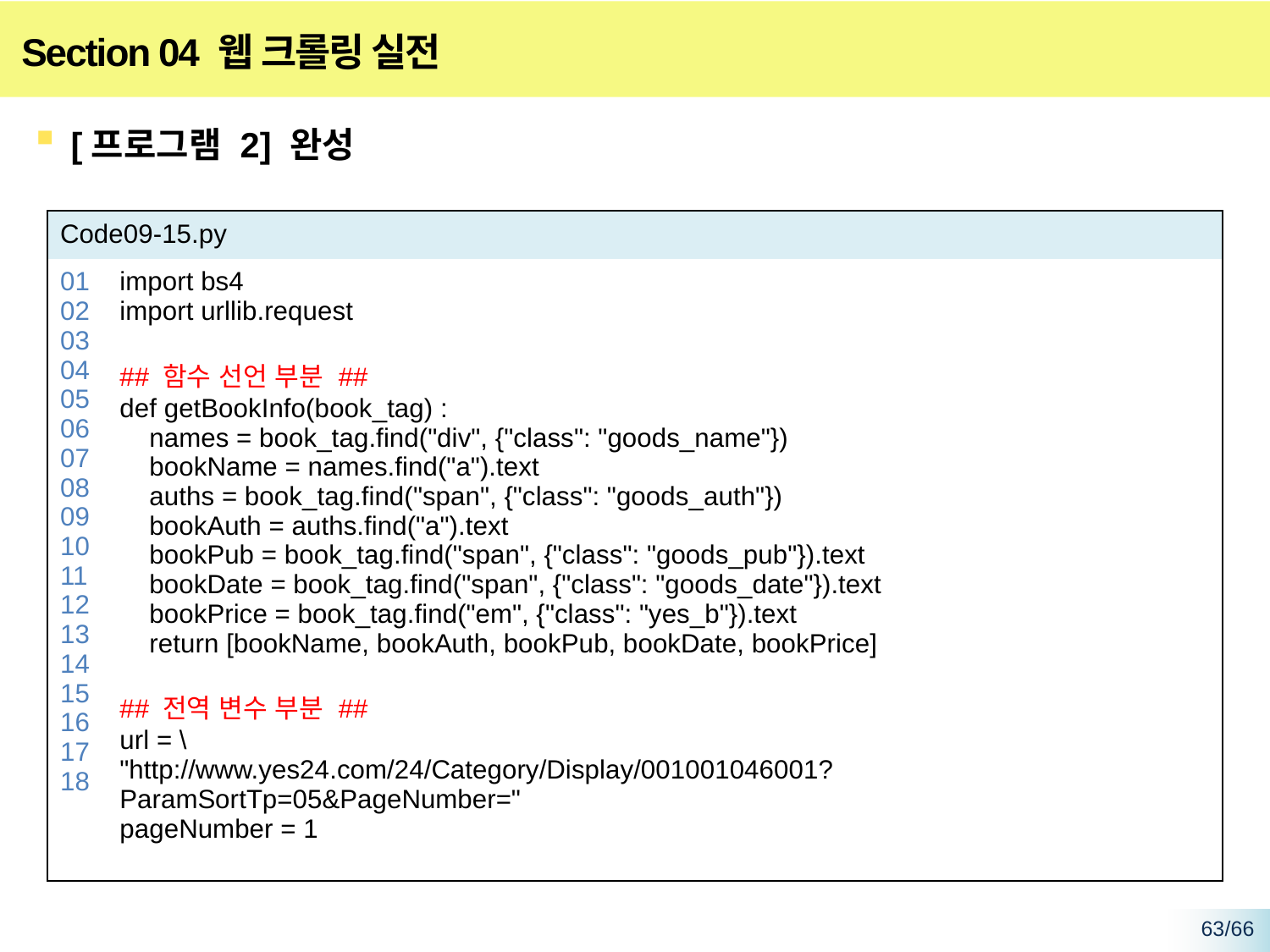

# Section 04 웹 크롤링 실전
[프로그램 2] 완성

| Code09-15.py |  |
| --- | --- |
| 01 02 03 04 05 06 07 08 09 10 11 12 13 14 15 16 17 18 | import bs4 import urllib.request ## 함수 선언 부분 ## def getBookInfo(book\_tag) : names = book\_tag.find("div", {"class": "goods\_name"}) bookName = names.find("a").text auths = book\_tag.find("span", {"class": "goods\_auth"}) bookAuth = auths.find("a").text bookPub = book\_tag.find("span", {"class": "goods\_pub"}).text bookDate = book\_tag.find("span", {"class": "goods\_date"}).text bookPrice = book\_tag.find("em", {"class": "yes\_b"}).text return [bookName, bookAuth, bookPub, bookDate, bookPrice] ## 전역 변수 부분 ## url = \ "http://www.yes24.com/24/Category/Display/001001046001?ParamSortTp=05&PageNumber=" pageNumber = 1 |